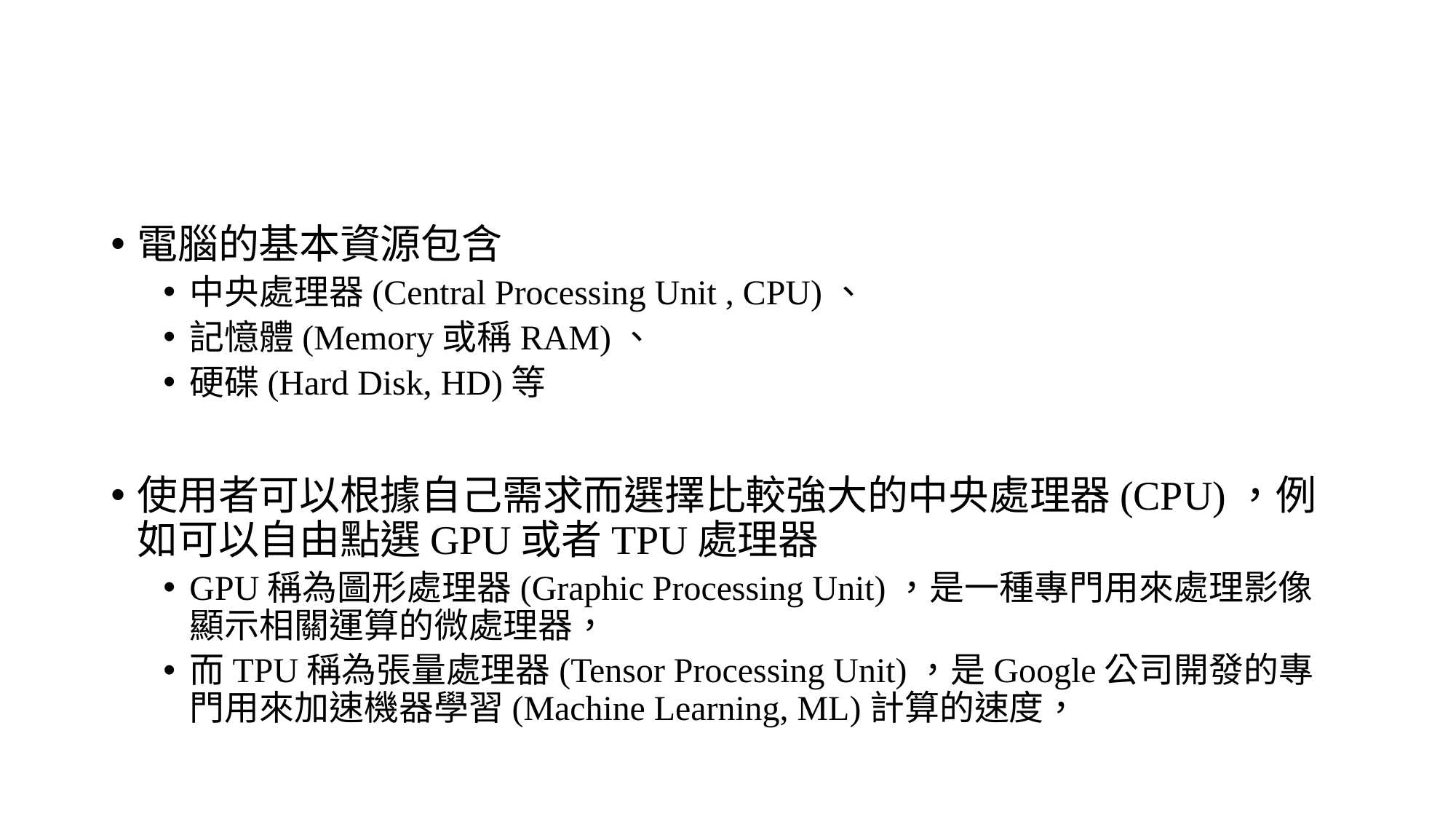

#
電腦的基本資源包含
中央處理器(Central Processing Unit , CPU)、
記憶體(Memory或稱RAM)、
硬碟(Hard Disk, HD)等

使用者可以根據自己需求而選擇比較強大的中央處理器(CPU)，例如可以自由點選GPU或者TPU處理器
GPU稱為圖形處理器(Graphic Processing Unit)，是一種專門用來處理影像顯示相關運算的微處理器，
而TPU稱為張量處理器(Tensor Processing Unit)，是Google公司開發的專門用來加速機器學習(Machine Learning, ML)計算的速度，